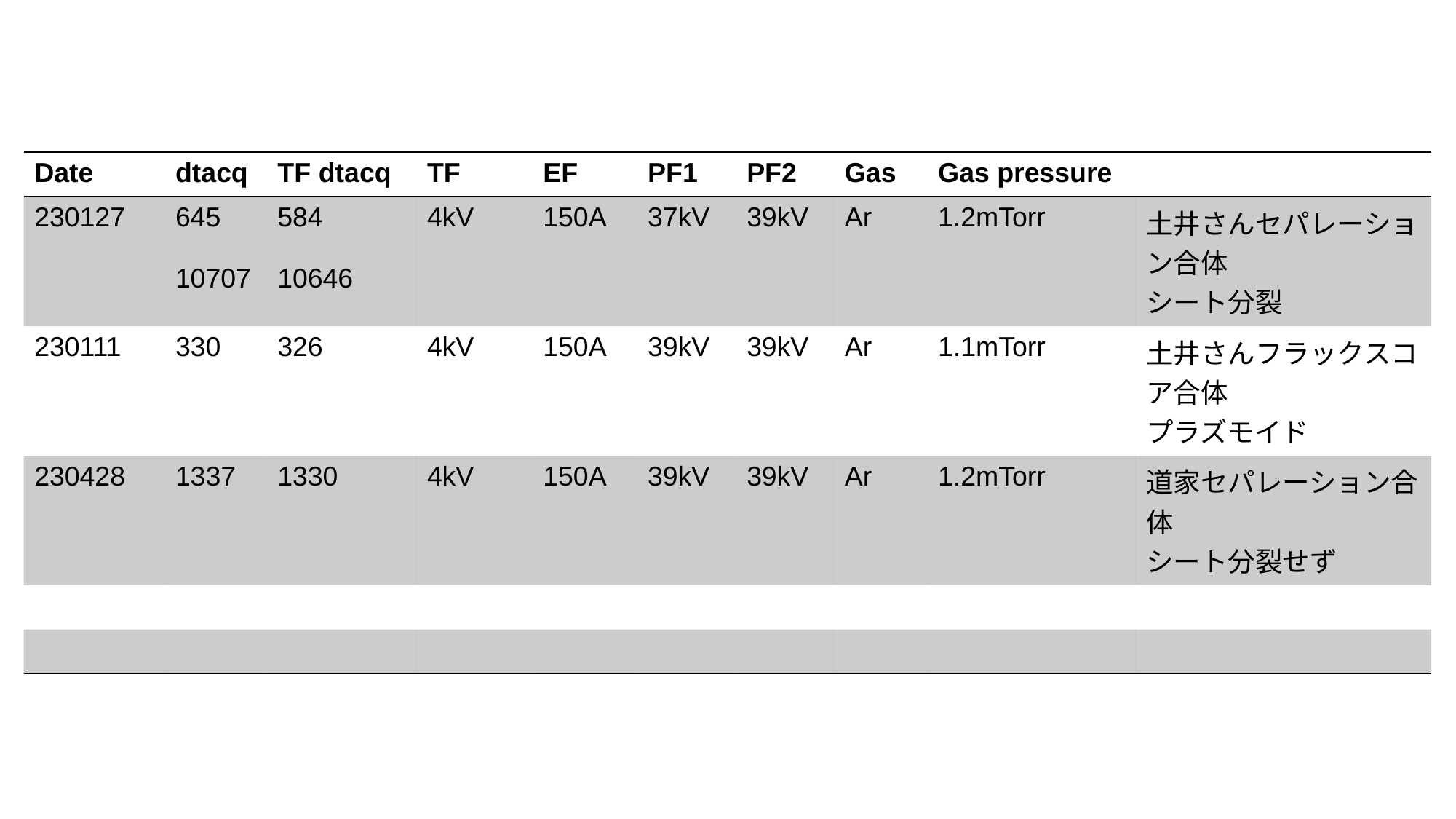

#
| Date | dtacq | TF dtacq | TF | EF | PF1 | PF2 | Gas | Gas pressure |  |
| --- | --- | --- | --- | --- | --- | --- | --- | --- | --- |
| 230127 | 645 10707 | 584 10646 | 4kV | 150A | 37kV | 39kV | Ar | 1.2mTorr | 土井さんセパレーション合体 シート分裂 |
| 230111 | 330 | 326 | 4kV | 150A | 39kV | 39kV | Ar | 1.1mTorr | 土井さんフラックスコア合体 プラズモイド |
| 230428 | 1337 | 1330 | 4kV | 150A | 39kV | 39kV | Ar | 1.2mTorr | 道家セパレーション合体 シート分裂せず |
|  |  |  |  |  |  |  |  |  |  |
|  |  |  |  |  |  |  |  |  |  |